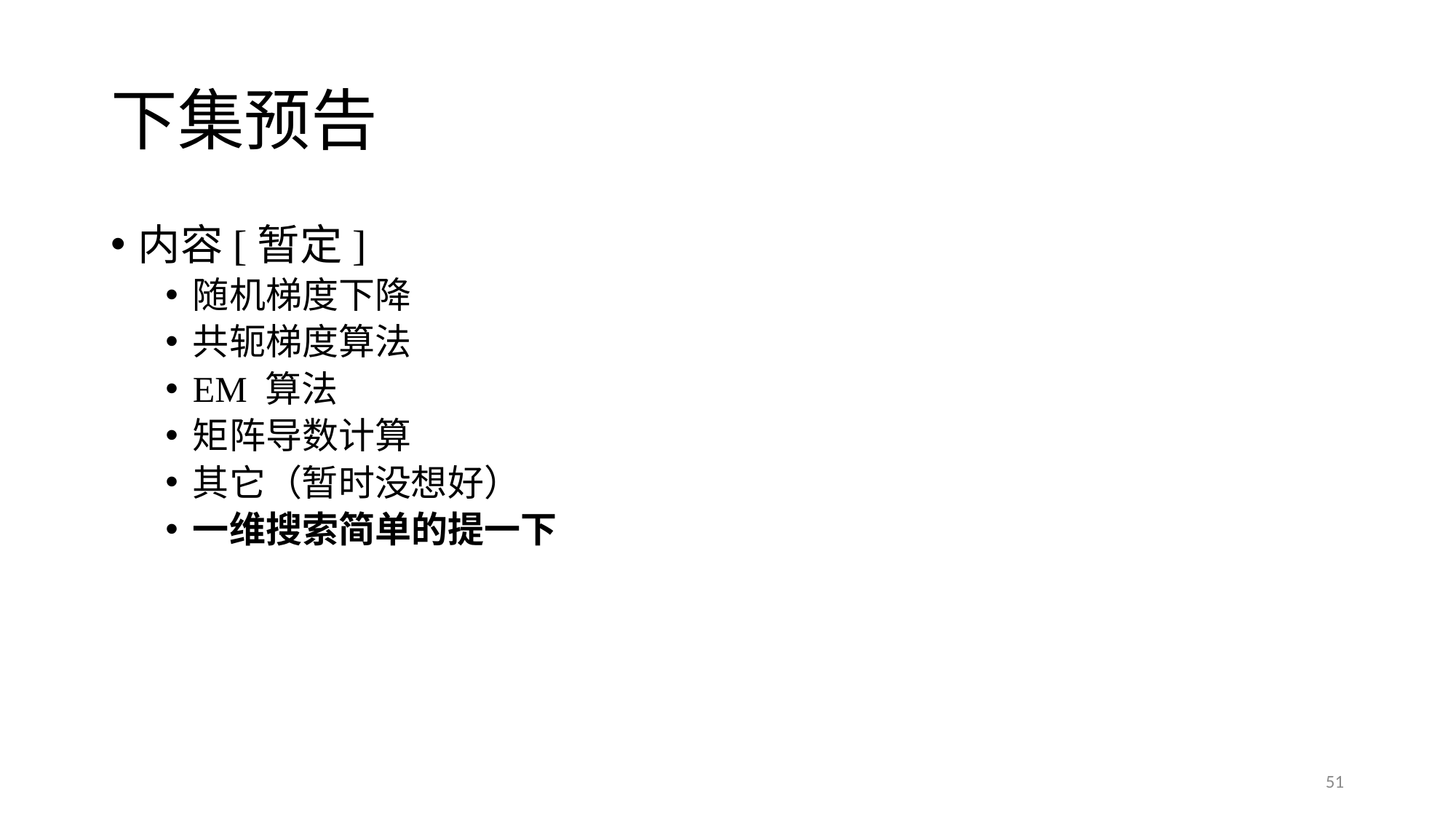

# 下集预告
内容[暂定]
随机梯度下降
共轭梯度算法
EM 算法
矩阵导数计算
其它（暂时没想好）
一维搜索简单的提一下
51